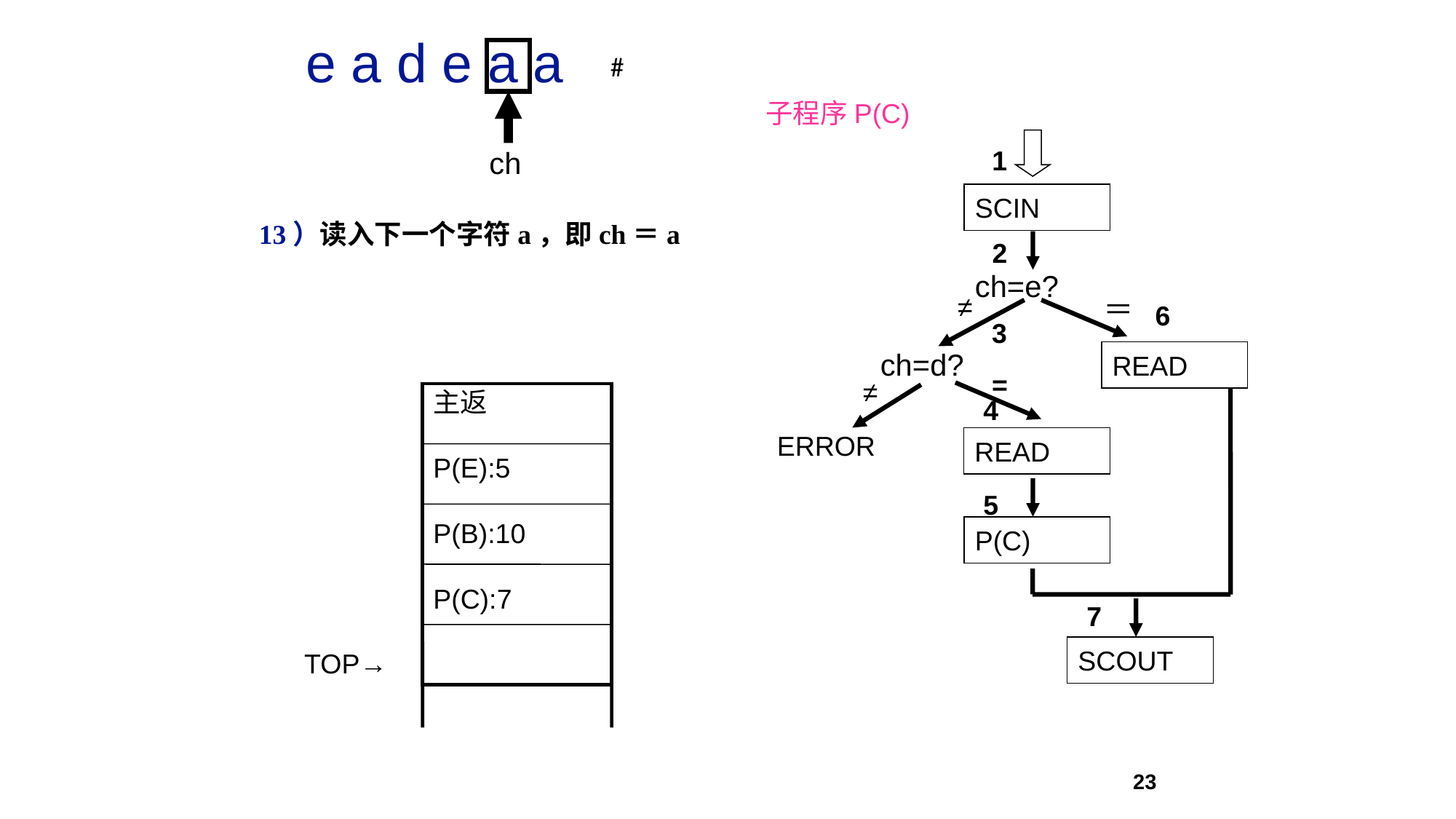

e a d e a a

ch
#
子程序P(C)

1
SCIN
2

ch=e?
≠
＝
6

3
ch=d?
READ
=
≠

4

ERROR
READ

5
P(C)

7

SCOUT
    13）读入下一个字符a，即ch＝a
主返

P(E):5

P(B):10

P(C):7

TOP→

23